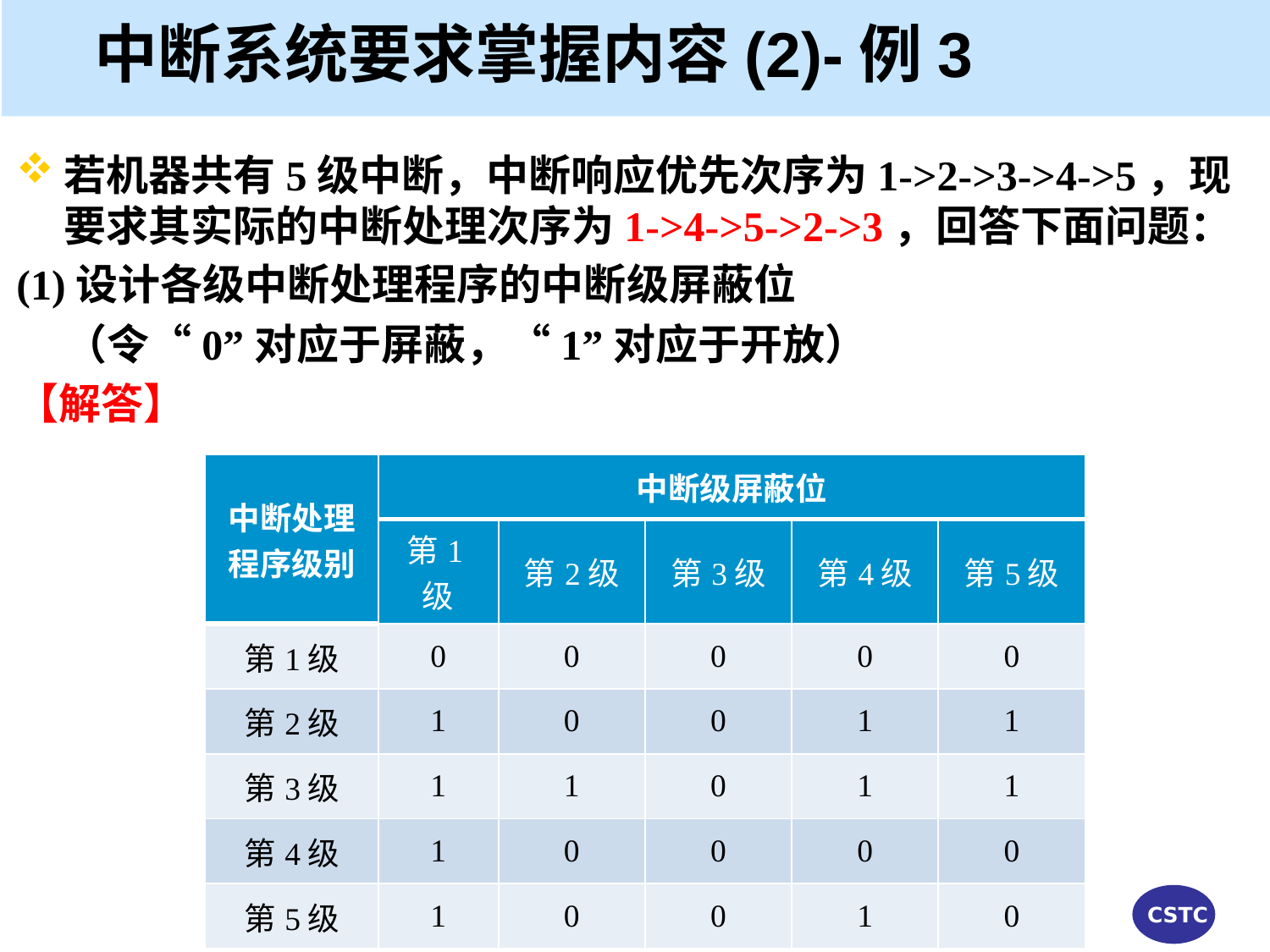

# 中断系统要求掌握内容(2)-例3
若机器共有5级中断，中断响应优先次序为1->2->3->4->5，现要求其实际的中断处理次序为1->4->5->2->3，回答下面问题：
(1)设计各级中断处理程序的中断级屏蔽位
    （令“0”对应于屏蔽，“1”对应于开放）
【解答】
| 中断处理程序级别 | 中断级屏蔽位 |  |  |  |  |
| --- | --- | --- | --- | --- | --- |
|  | 第1级 | 第2级 | 第3级 | 第4级 | 第5级 |
| 第1级 | 0 | 0 | 0 | 0 | 0 |
| 第2级 | 1 | 0 | 0 | 1 | 1 |
| 第3级 | 1 | 1 | 0 | 1 | 1 |
| 第4级 | 1 | 0 | 0 | 0 | 0 |
| 第5级 | 1 | 0 | 0 | 1 | 0 |